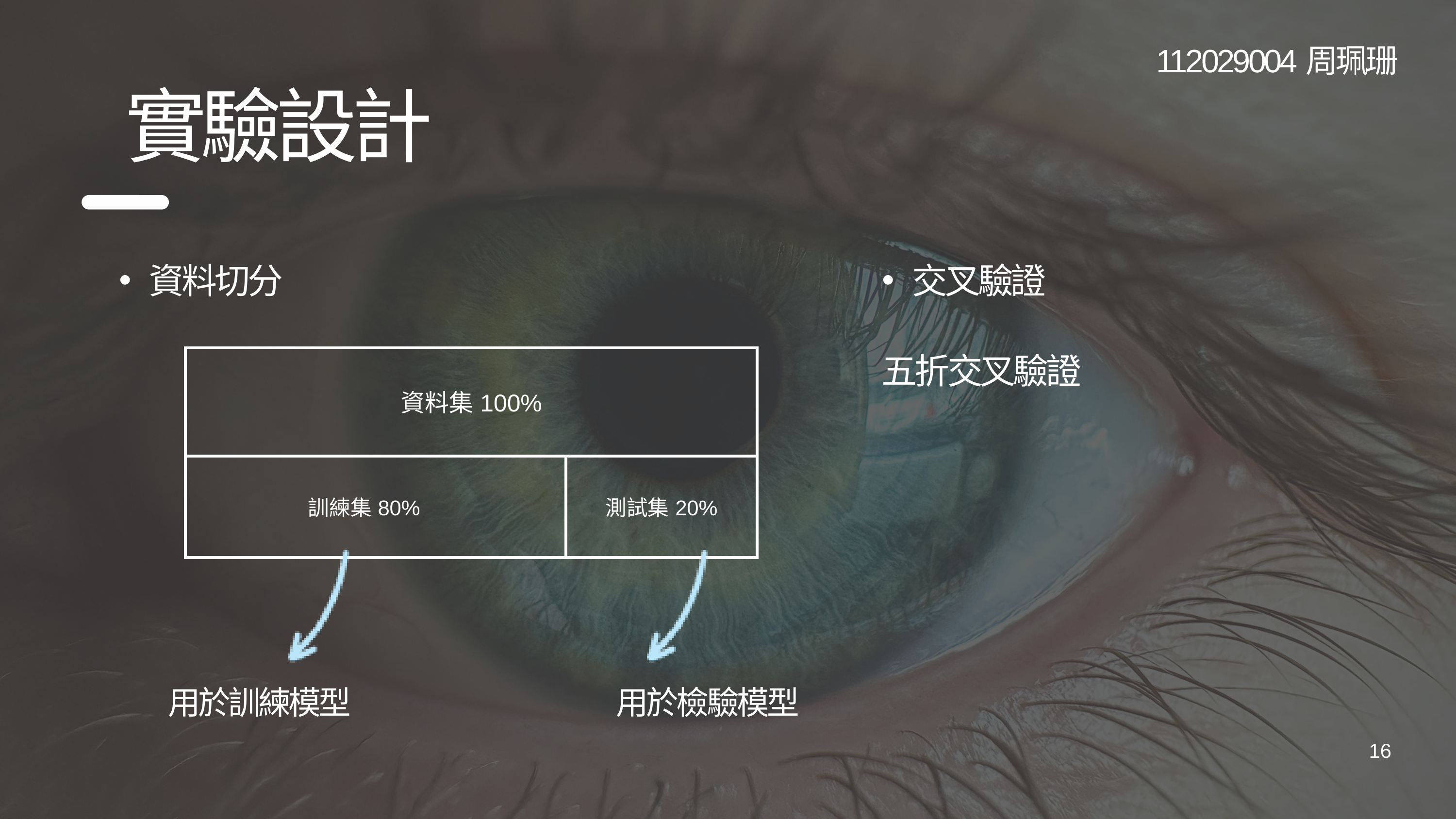

112029004周珮珊
實驗設計

資料切分
交叉驗證
五折交叉驗證
| 資料集100% | 資料集100% |
| --- | --- |
| 訓練集80% | 測試集20% |

用於訓練模型
用於檢驗模型
16